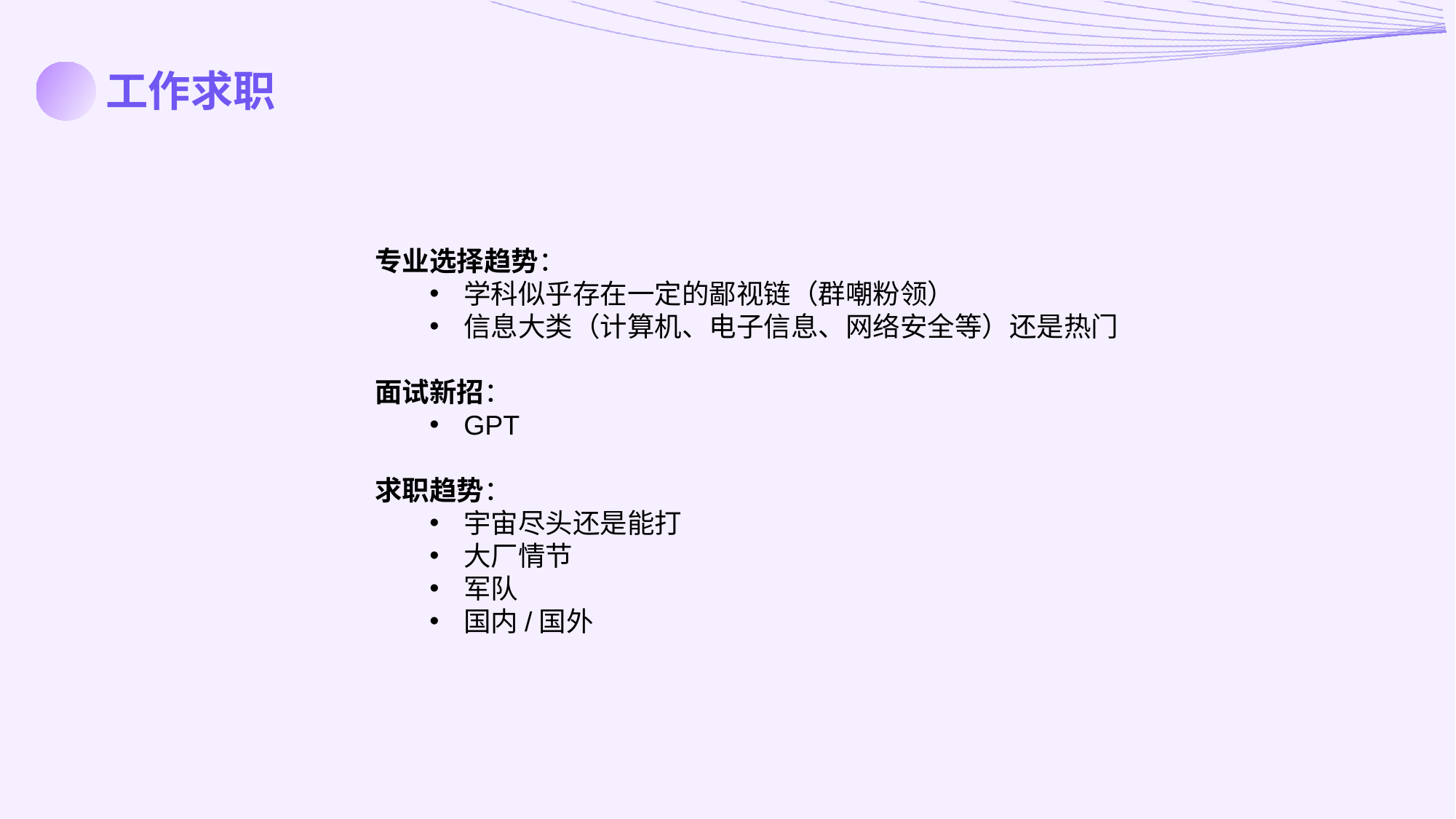

工作求职
专业选择趋势：
学科似乎存在一定的鄙视链（群嘲粉领）
信息大类（计算机、电子信息、网络安全等）还是热门

面试新招：
GPT

求职趋势：
宇宙尽头还是能打
大厂情节
军队
国内/国外